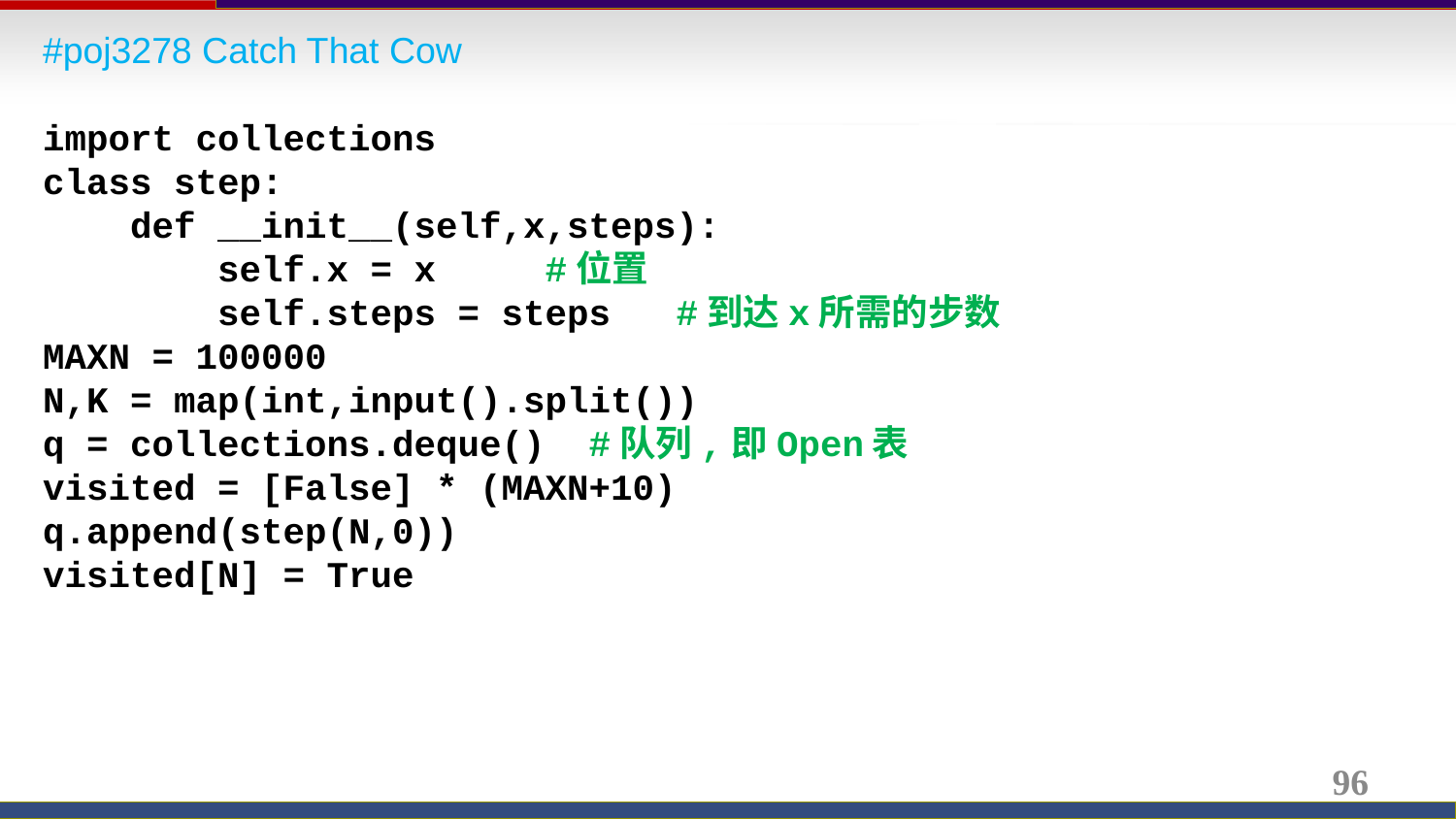

#poj3278 Catch That Cow

import collections
class step:
    def __init__(self,x,steps):
        self.x = x     #位置
        self.steps = steps   #到达x所需的步数
MAXN = 100000
N,K = map(int,input().split())
q = collections.deque()  #队列,即Open表
visited = [False] * (MAXN+10)
q.append(step(N,0))
visited[N] = True